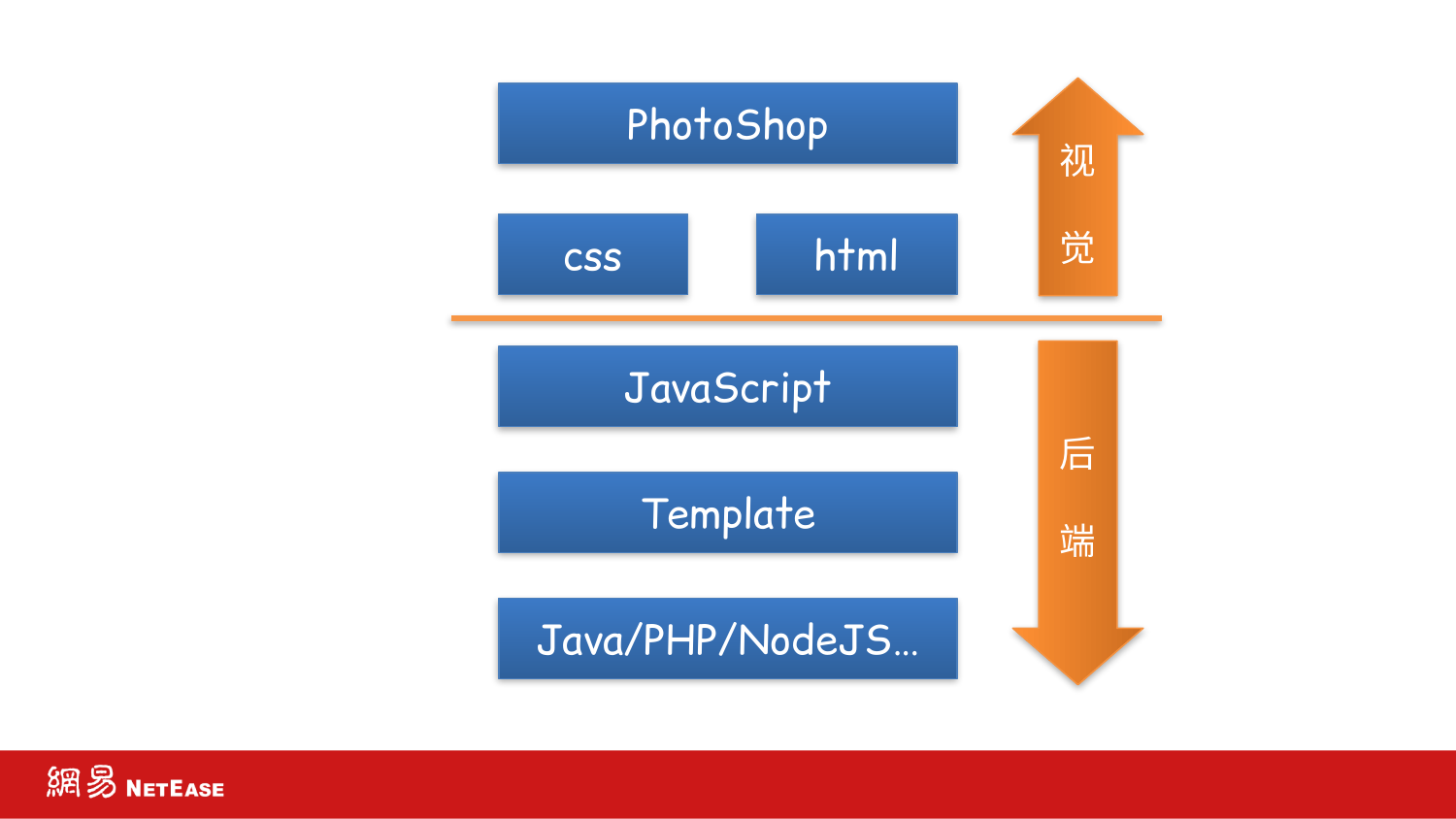

PhotoShop
视

觉
css
html
JavaScript
后

端
Template
Java/PHP/NodeJS…